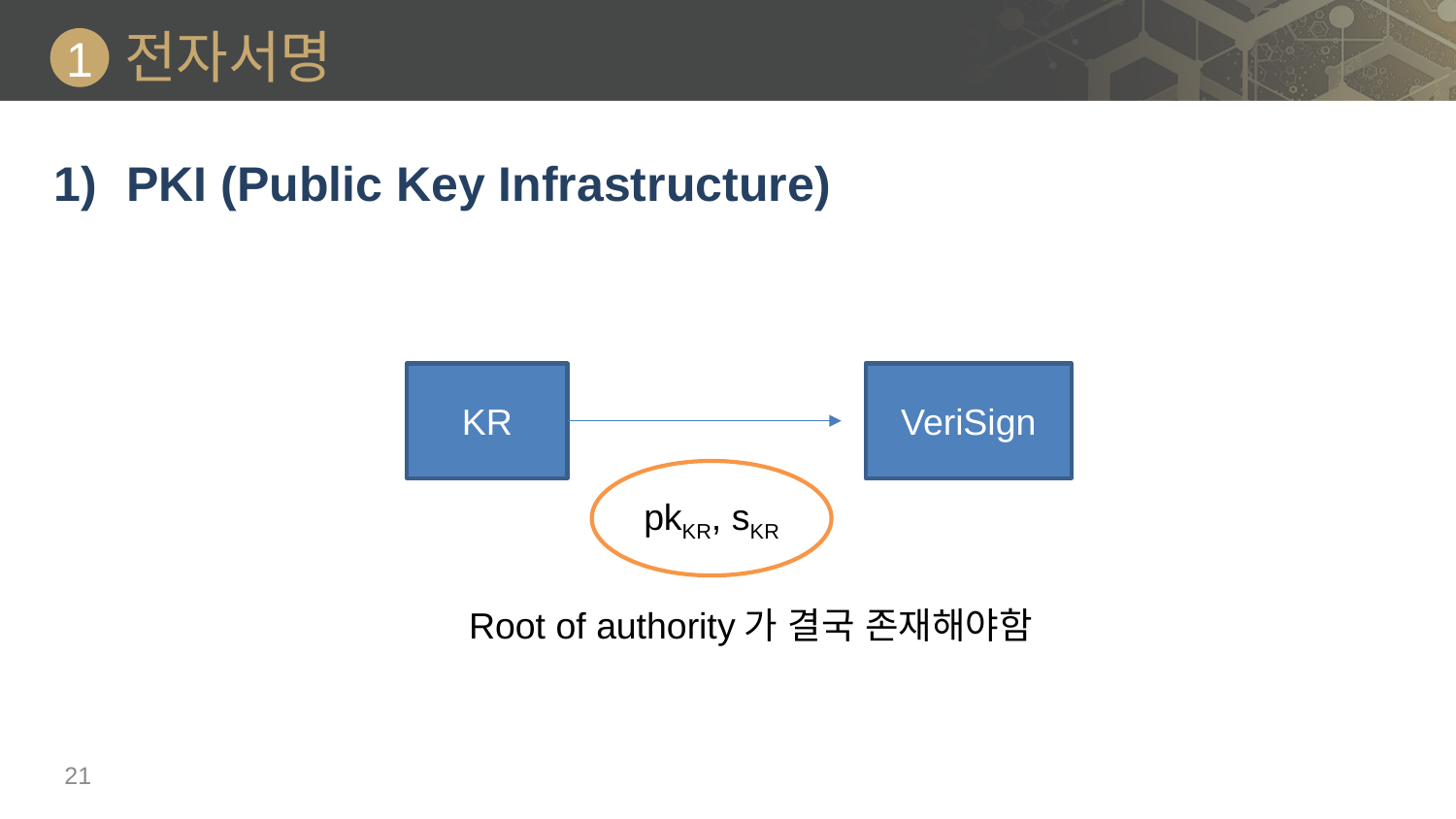

# 전자서명
1
PKI (Public Key Infrastructure)

KR
VeriSign
pkKR, sKR
Root of authority가 결국 존재해야함
21